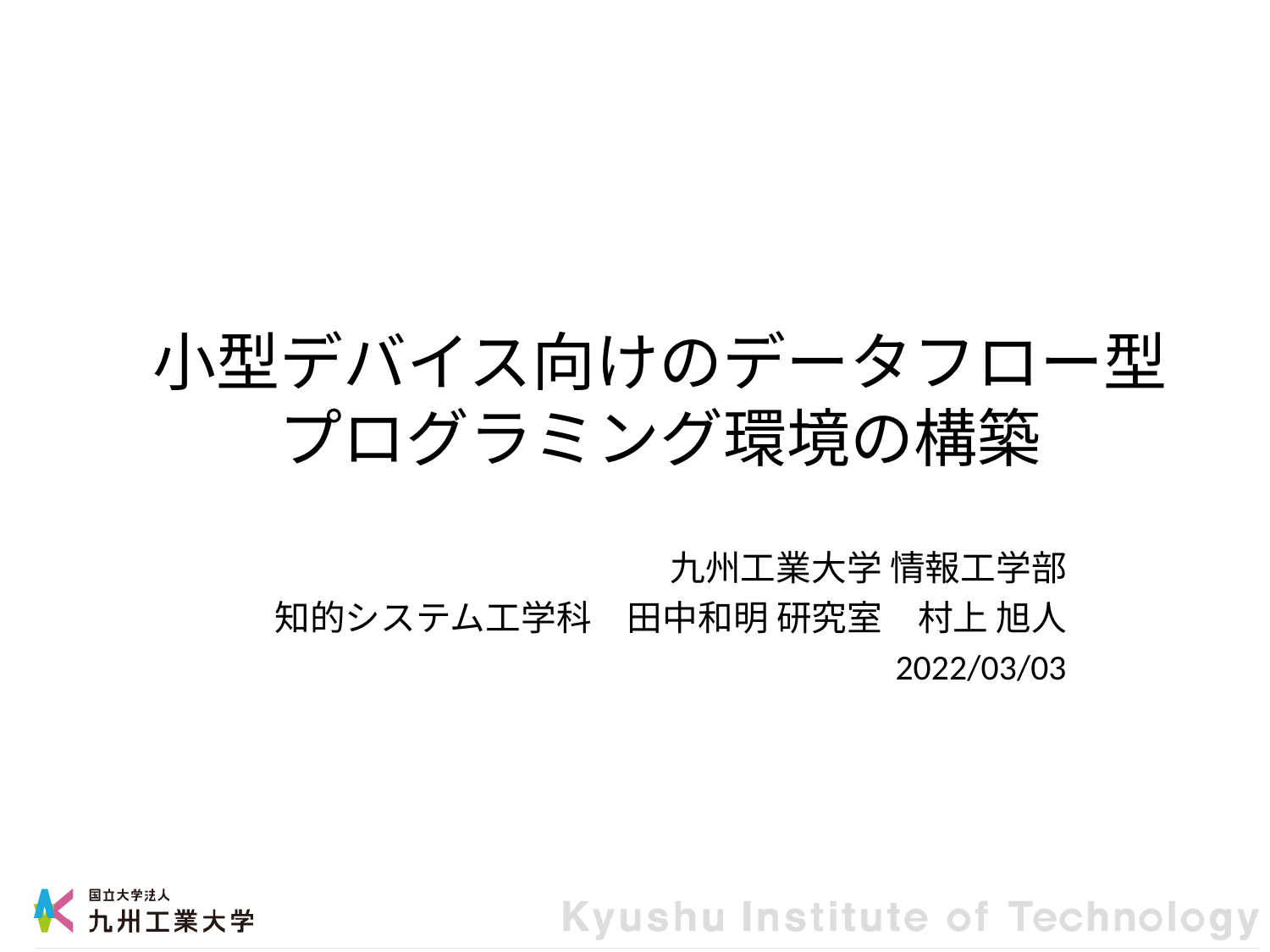

# 小型デバイス向けのデータフロー型 プログラミング環境の構築
九州工業大学 情報工学部
知的システム工学科　田中和明 研究室　村上 旭人
2022/03/03